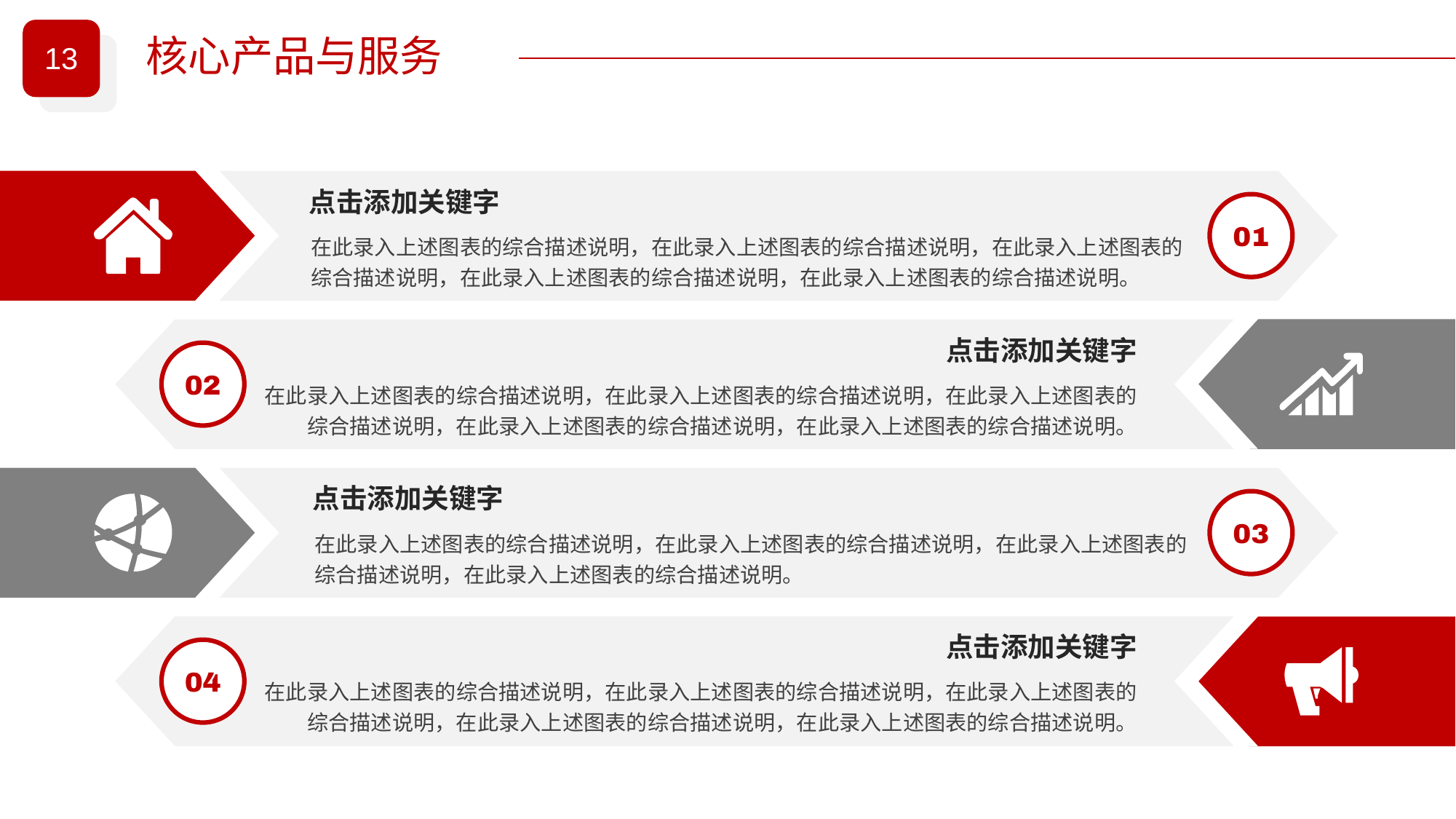

核心产品与服务

点击添加关键字
01

在此录入上述图表的综合描述说明，在此录入上述图表的综合描述说明，在此录入上述图表的综合描述说明，在此录入上述图表的综合描述说明，在此录入上述图表的综合描述说明。

点击添加关键字
02

在此录入上述图表的综合描述说明，在此录入上述图表的综合描述说明，在此录入上述图表的综合描述说明，在此录入上述图表的综合描述说明，在此录入上述图表的综合描述说明。

点击添加关键字
03

在此录入上述图表的综合描述说明，在此录入上述图表的综合描述说明，在此录入上述图表的综合描述说明，在此录入上述图表的综合描述说明。

点击添加关键字
04

在此录入上述图表的综合描述说明，在此录入上述图表的综合描述说明，在此录入上述图表的综合描述说明，在此录入上述图表的综合描述说明，在此录入上述图表的综合描述说明。